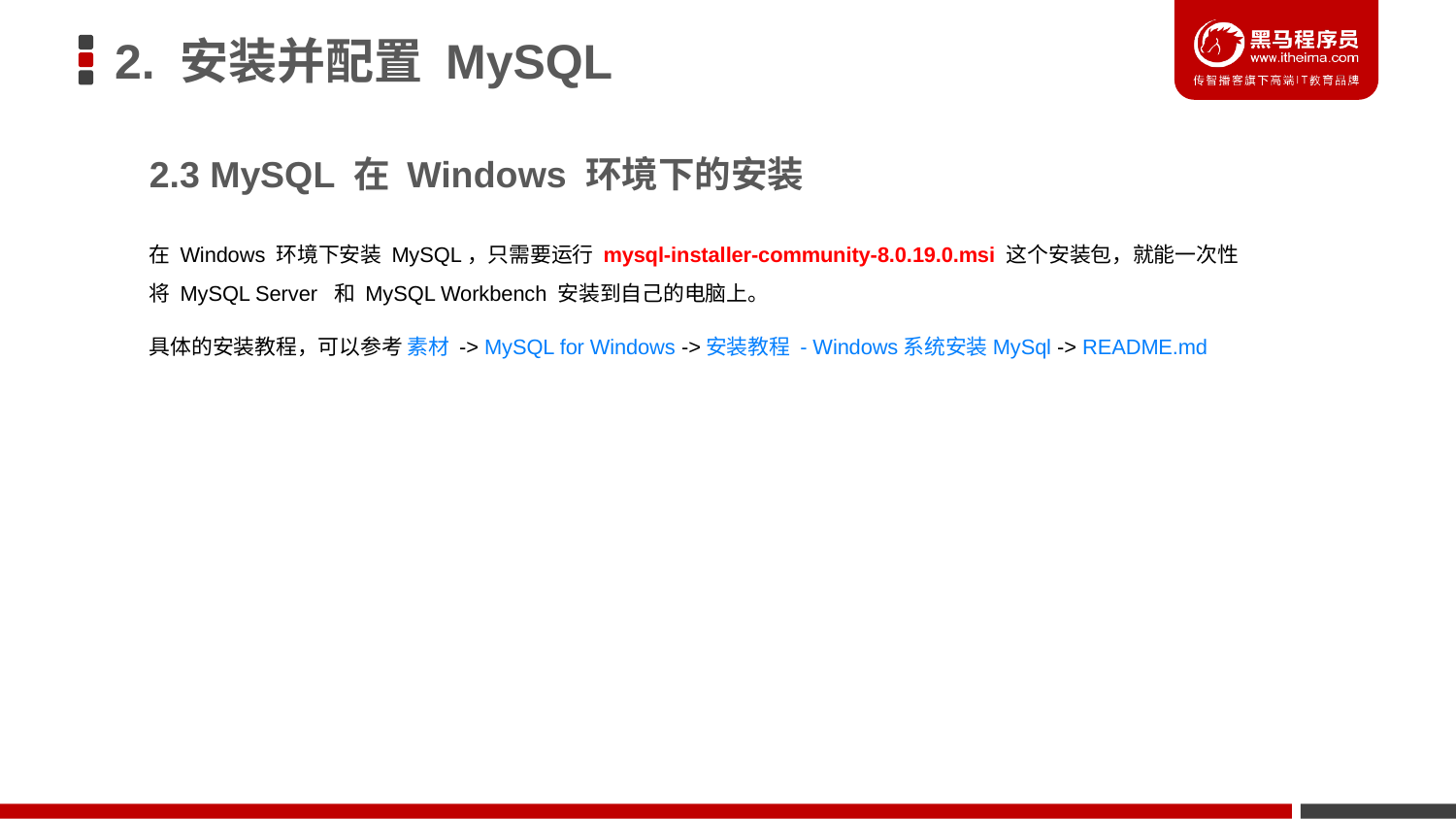

# 2. 安装并配置 MySQL
2.3 MySQL 在 Windows 环境下的安装
在 Windows 环境下安装 MySQL，只需要运行 mysql-installer-community-8.0.19.0.msi 这个安装包，就能一次性将 MySQL Server  和 MySQL Workbench 安装到自己的电脑上。
具体的安装教程，可以参考 素材 -> MySQL for Windows ->安装教程 - Windows系统安装MySql -> README.md